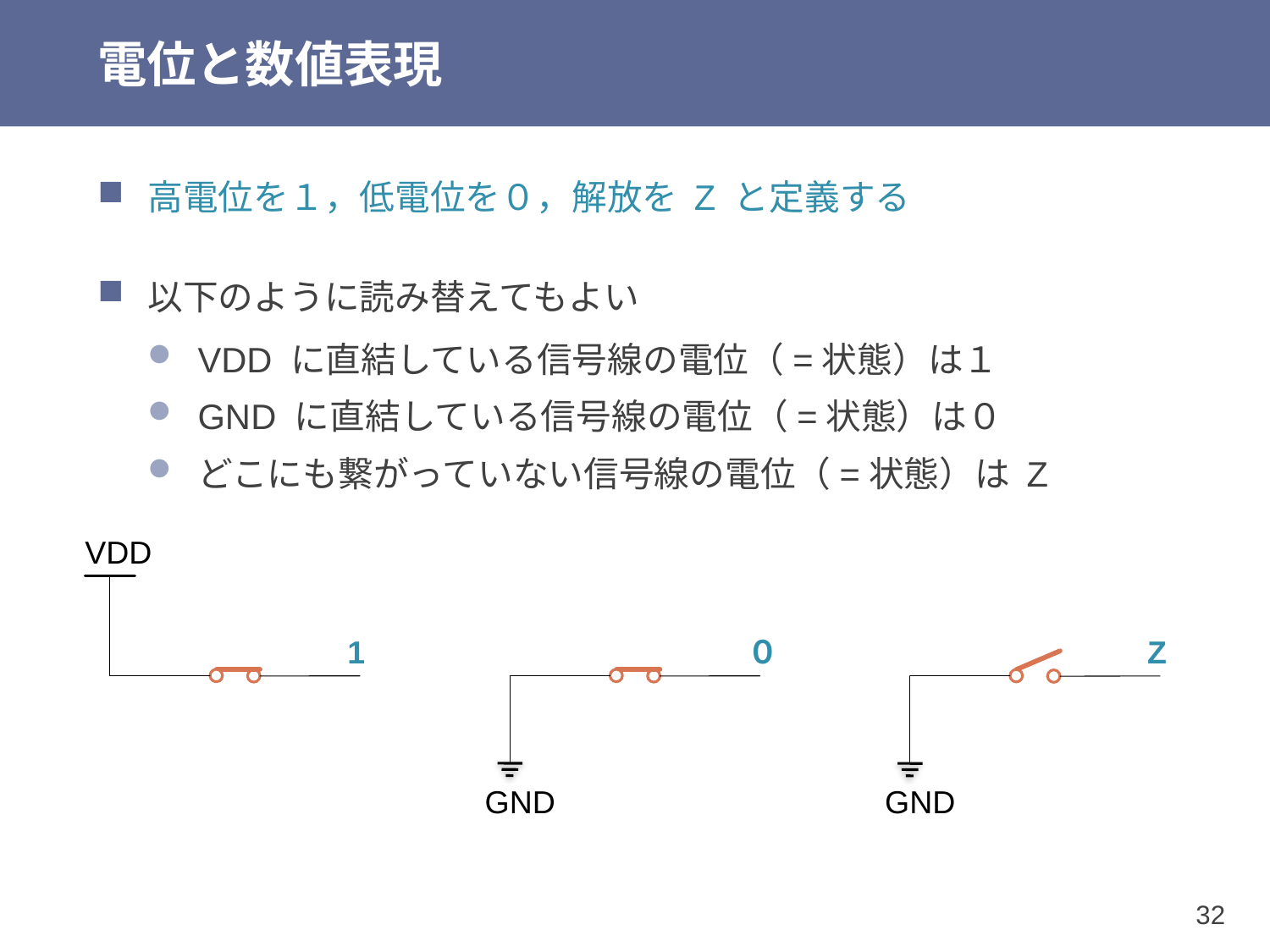

# 電位と数値表現
高電位を１，低電位を０，解放を Z と定義する
以下のように読み替えてもよい
VDD に直結している信号線の電位（=状態）は１
GND に直結している信号線の電位（=状態）は０
どこにも繋がっていない信号線の電位（=状態）は Z
VDD
1
０
Z

GND
GND